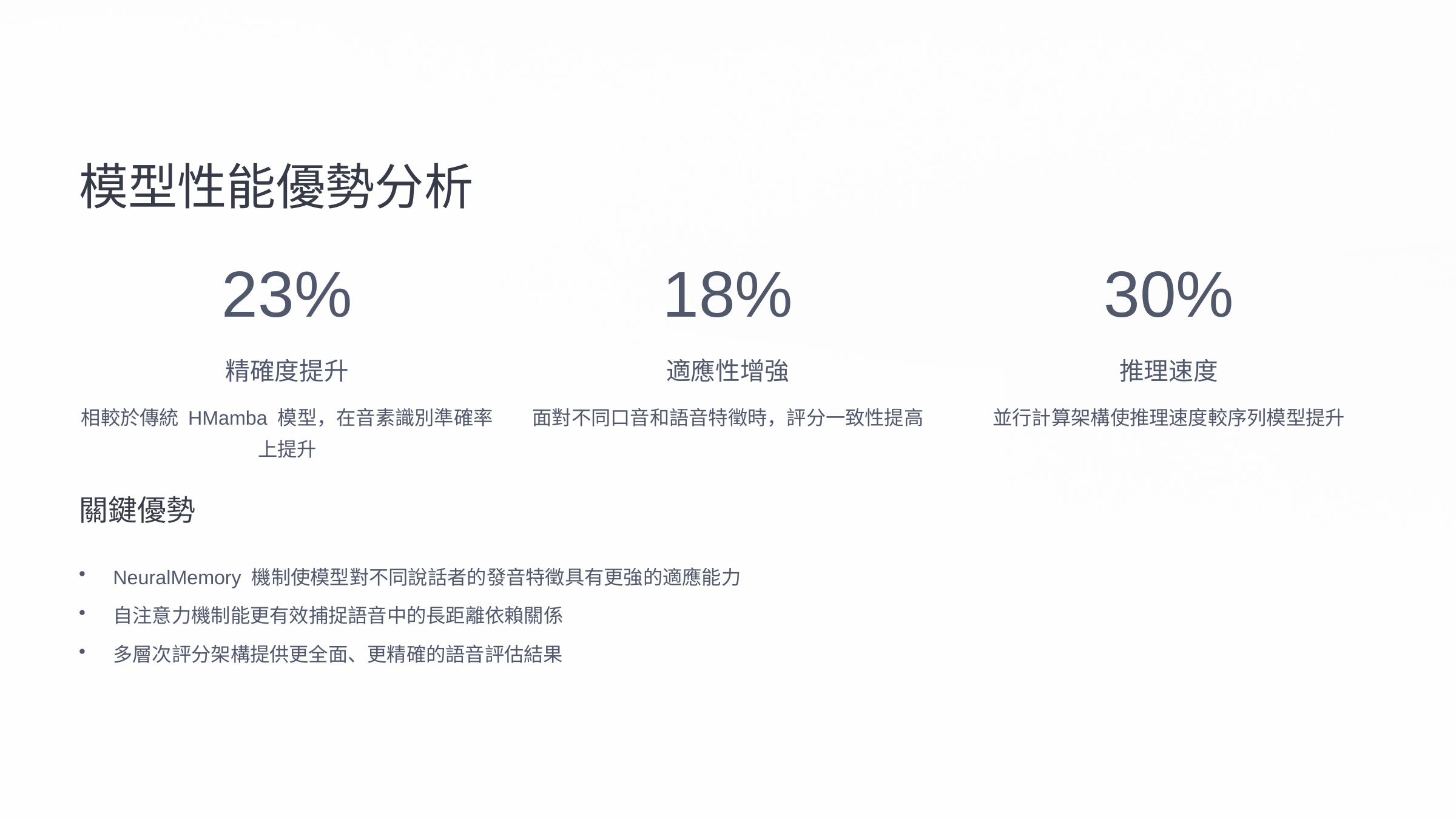

模型性能優勢分析
23%
18%
30%
精確度提升
適應性增強
推理速度
相較於傳統 HMamba 模型，在音素識別準確率上提升
面對不同口音和語音特徵時，評分一致性提高
並行計算架構使推理速度較序列模型提升
關鍵優勢
NeuralMemory 機制使模型對不同說話者的發音特徵具有更強的適應能力
自注意力機制能更有效捕捉語音中的長距離依賴關係
多層次評分架構提供更全面、更精確的語音評估結果